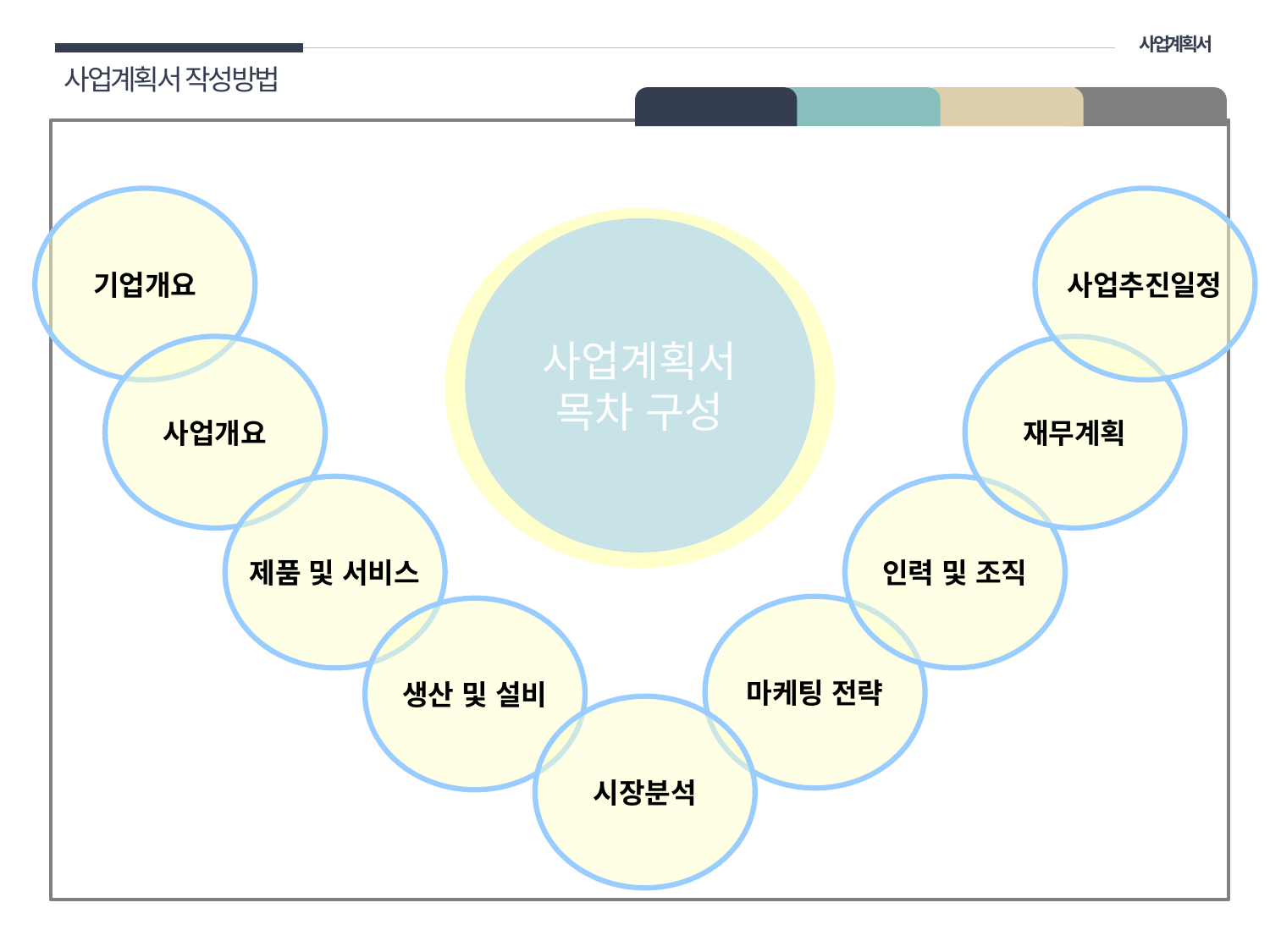

사업계획서
사업계획서 작성방법
02 구성

기업개요
사업추진일정

사업계획서
목차 구성
사업개요
재무계획
제품 및 서비스
인력 및 조직
마케팅 전략
생산 및 설비
시장분석